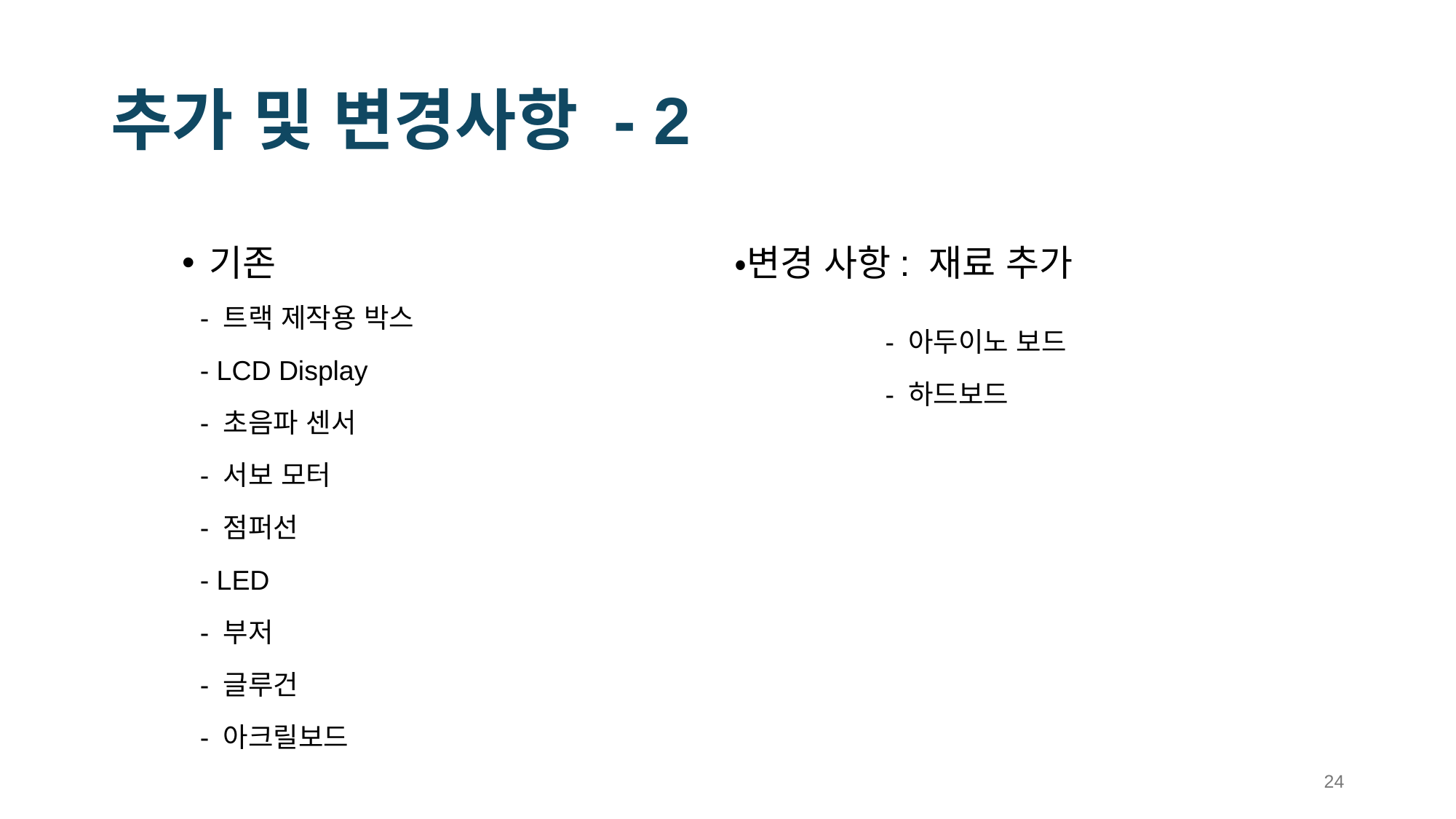

# 추가 및 변경사항 - 2
기존                                             •변경 사항: 재료 추가

- 트랙 제작용 박스
- LCD Display
- 초음파 센서
- 서보 모터
- 점퍼선
- LED
- 부저
- 글루건
- 아크릴보드
- 아두이노 보드
- 하드보드
24